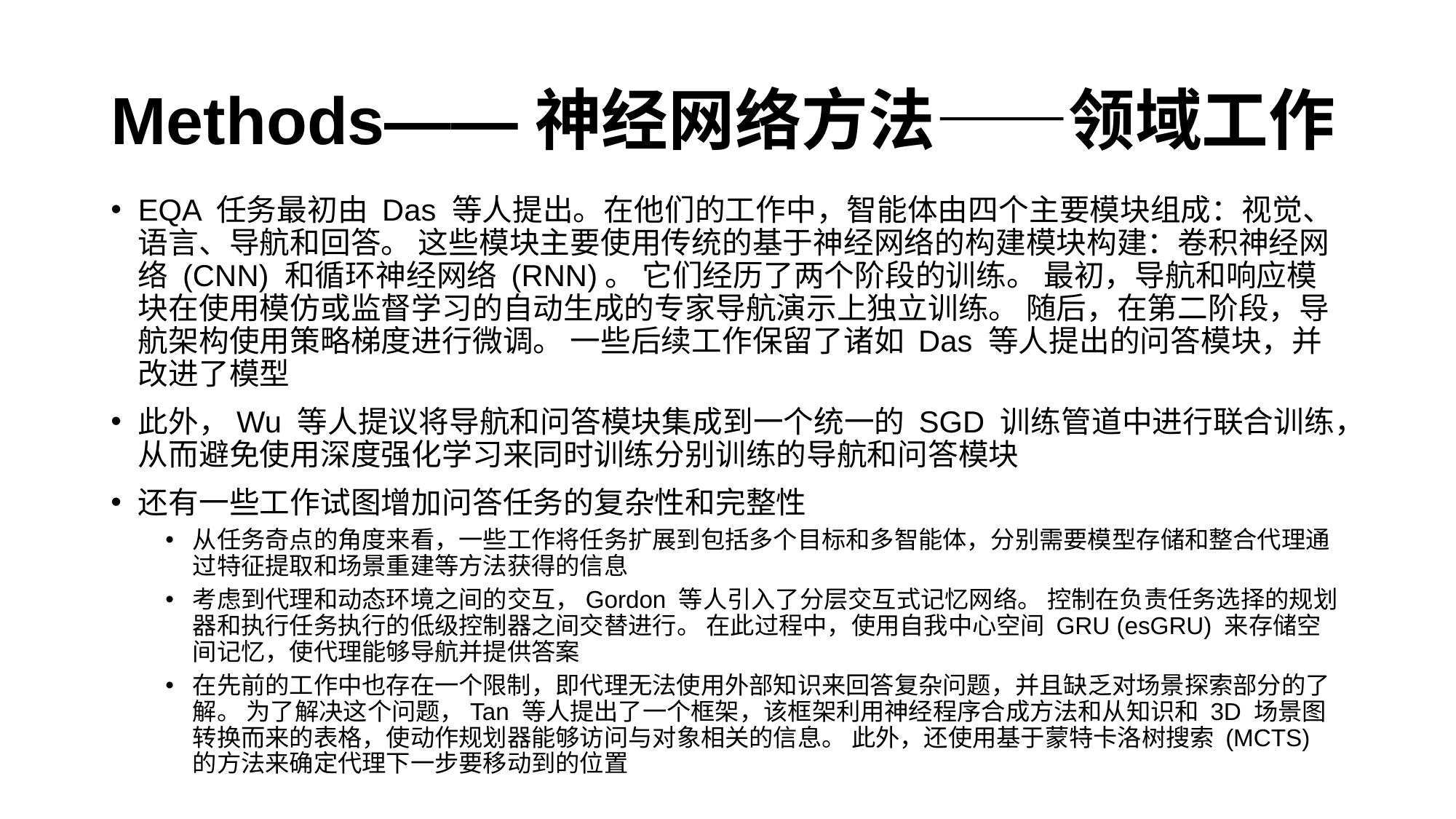

# Methods——神经网络方法——领域工作
EQA 任务最初由 Das 等人提出。在他们的工作中，智能体由四个主要模块组成：视觉、语言、导航和回答。 这些模块主要使用传统的基于神经网络的构建模块构建：卷积神经网络 (CNN) 和循环神经网络 (RNN)。 它们经历了两个阶段的训练。 最初，导航和响应模块在使用模仿或监督学习的自动生成的专家导航演示上独立训练。 随后，在第二阶段，导航架构使用策略梯度进行微调。 一些后续工作保留了诸如 Das 等人提出的问答模块，并改进了模型
此外，Wu 等人提议将导航和问答模块集成到一个统一的 SGD 训练管道中进行联合训练，从而避免使用深度强化学习来同时训练分别训练的导航和问答模块
还有一些工作试图增加问答任务的复杂性和完整性
从任务奇点的角度来看，一些工作将任务扩展到包括多个目标和多智能体，分别需要模型存储和整合代理通过特征提取和场景重建等方法获得的信息
考虑到代理和动态环境之间的交互，Gordon 等人引入了分层交互式记忆网络。 控制在负责任务选择的规划器和执行任务执行的低级控制器之间交替进行。 在此过程中，使用自我中心空间 GRU (esGRU) 来存储空间记忆，使代理能够导航并提供答案
在先前的工作中也存在一个限制，即代理无法使用外部知识来回答复杂问题，并且缺乏对场景探索部分的了解。 为了解决这个问题，Tan 等人提出了一个框架，该框架利用神经程序合成方法和从知识和 3D 场景图转换而来的表格，使动作规划器能够访问与对象相关的信息。 此外，还使用基于蒙特卡洛树搜索 (MCTS) 的方法来确定代理下一步要移动到的位置